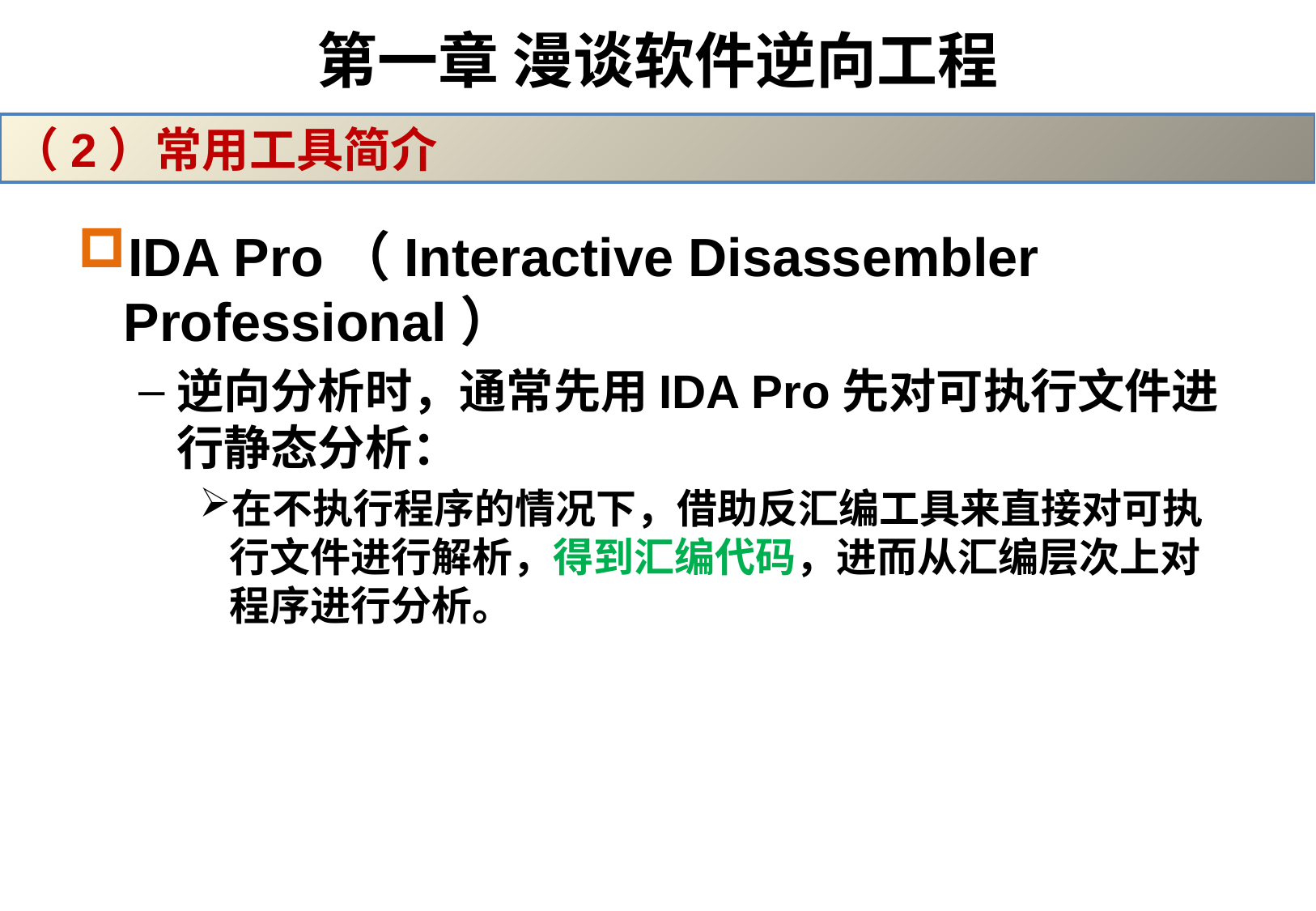

# 第一章 漫谈软件逆向工程
（2）常用工具简介
IDA Pro（Interactive Disassembler Professional）
逆向分析时，通常先用IDA Pro先对可执行文件进行静态分析：
在不执行程序的情况下，借助反汇编工具来直接对可执行文件进行解析，得到汇编代码，进而从汇编层次上对程序进行分析。